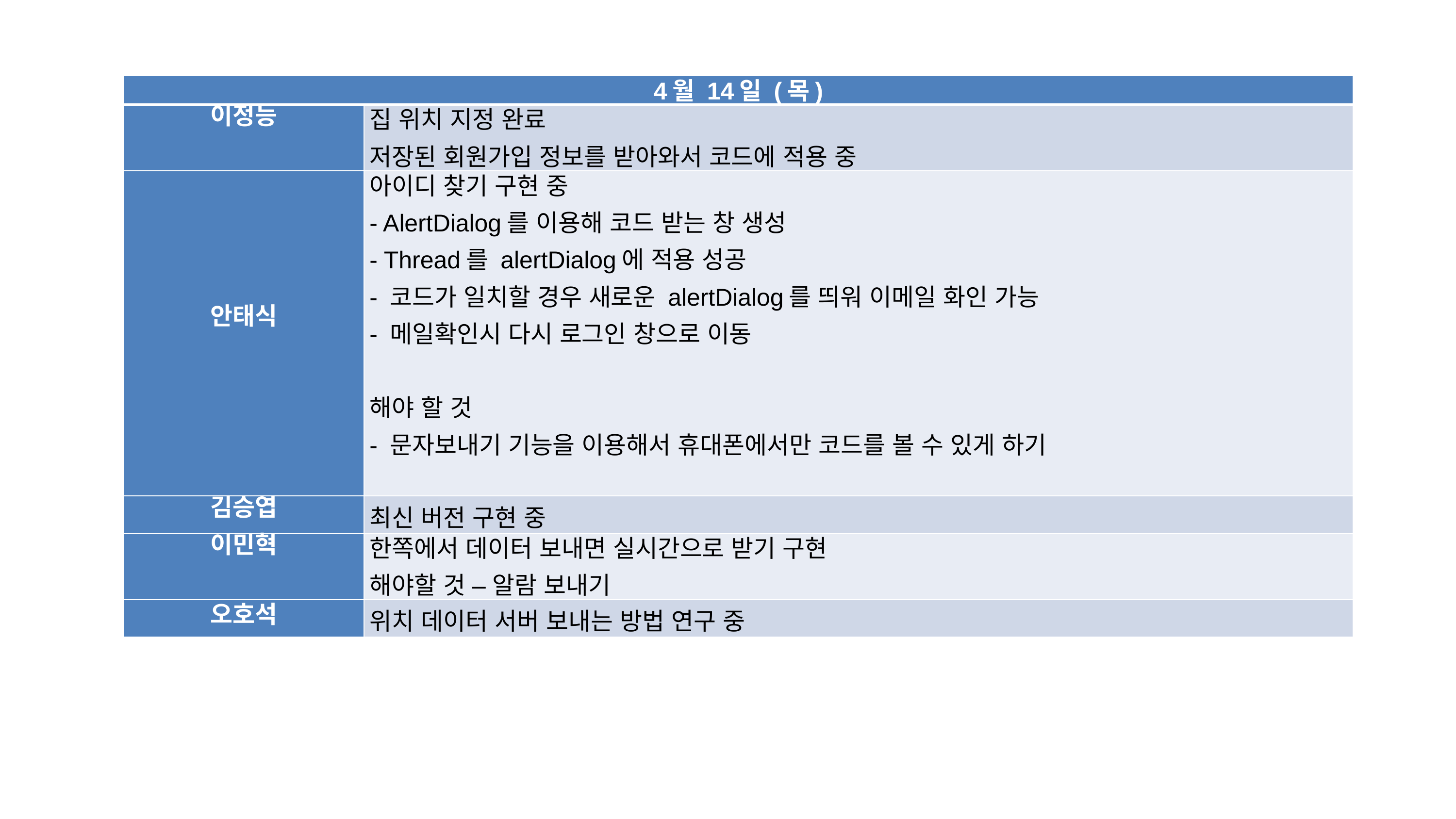

| 4월 14일 (목) |  |
| --- | --- |
| 이정능 | 집 위치 지정 완료 저장된 회원가입 정보를 받아와서 코드에 적용 중 |
| 안태식 | 아이디 찾기 구현 중 - AlertDialog를 이용해 코드 받는 창 생성 - Thread를 alertDialog에 적용 성공 - 코드가 일치할 경우 새로운 alertDialog를 띄워 이메일 화인 가능 - 메일확인시 다시 로그인 창으로 이동   해야 할 것 - 문자보내기 기능을 이용해서 휴대폰에서만 코드를 볼 수 있게 하기 |
| 김승엽 | 최신 버전 구현 중 |
| 이민혁 | 한쪽에서 데이터 보내면 실시간으로 받기 구현 해야할 것 – 알람 보내기 |
| 오호석 | 위치 데이터 서버 보내는 방법 연구 중 |